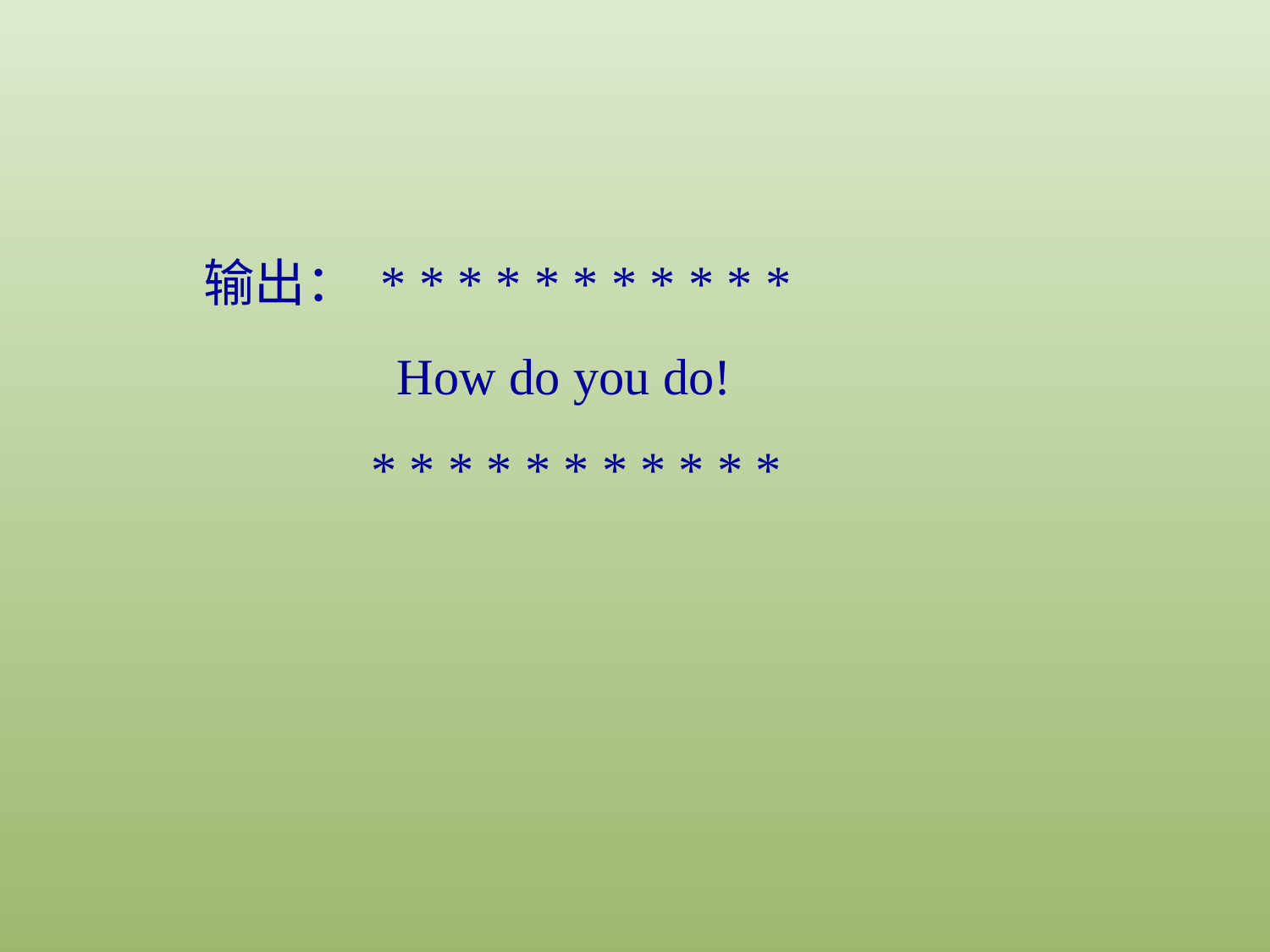

输出： * * * * * * * * * * *
               How do you do!
             * * * * * * * * * * *
176